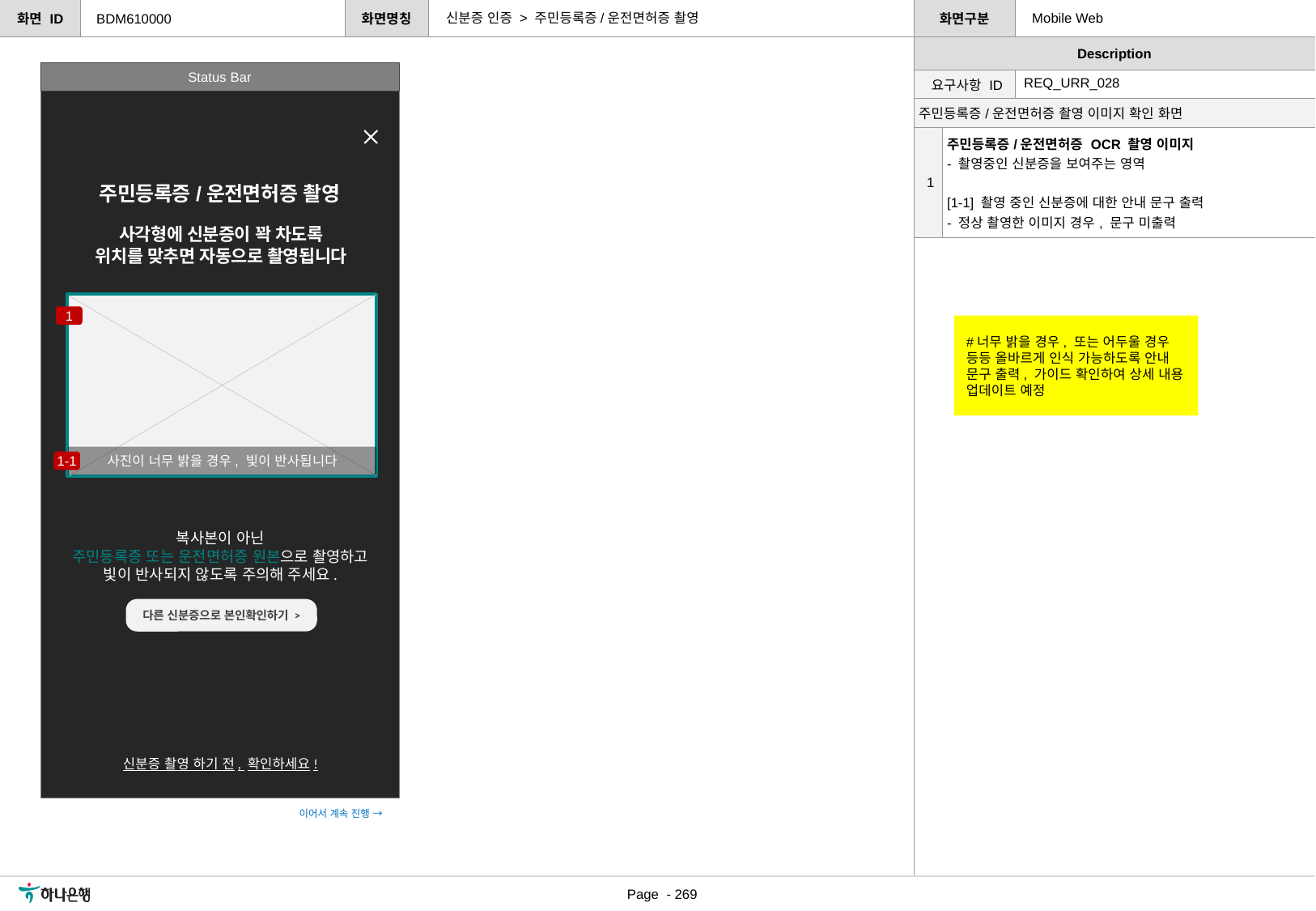

신분증 인증 > 주민등록증/운전면허증 촬영
Mobile Web
BDM610000
Status Bar

| 요구사항 ID | REQ\_URR\_028 |
| --- | --- |
| 주민등록증/운전면허증 촬영 이미지 확인 화면 |  |
| --- | --- |
| 1 | 주민등록증/운전면허증 OCR 촬영 이미지 - 촬영중인 신분증을 보여주는 영역 [1-1] 촬영 중인 신분증에 대한 안내 문구 출력 - 정상 촬영한 이미지 경우, 문구 미출력 |

주민등록증/운전면허증 촬영
사각형에 신분증이 꽉 차도록
위치를 맞추면 자동으로 촬영됩니다

1
#너무 밝을 경우, 또는 어두울 경우 등등 올바르게 인식 가능하도록 안내 문구 출력, 가이드 확인하여 상세 내용 업데이트 예정
사진이 너무 밝을 경우, 빛이 반사됩니다
1-1
복사본이 아닌
주민등록증 또는 운전면허증 원본으로 촬영하고
빛이 반사되지 않도록 주의해 주세요.

다른 신분증으로 본인확인하기 >
신분증 촬영 하기 전, 확인하세요!
이어서 계속 진행 →